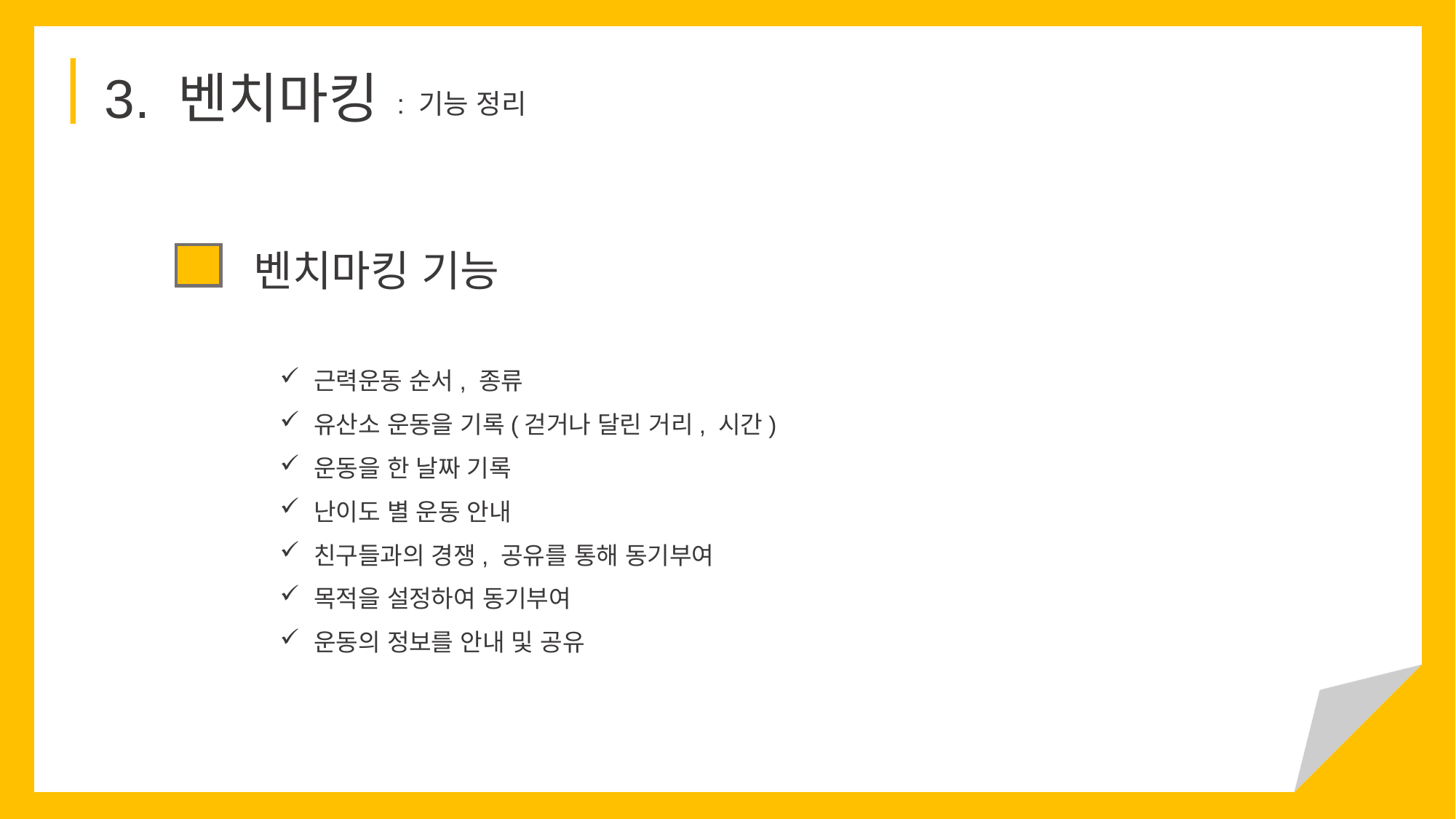

3. 벤치마킹
: 기능 정리
벤치마킹 기능

근력운동 순서, 종류
유산소 운동을 기록(걷거나 달린 거리, 시간)
운동을 한 날짜 기록
난이도 별 운동 안내
친구들과의 경쟁, 공유를 통해 동기부여
목적을 설정하여 동기부여
운동의 정보를 안내 및 공유